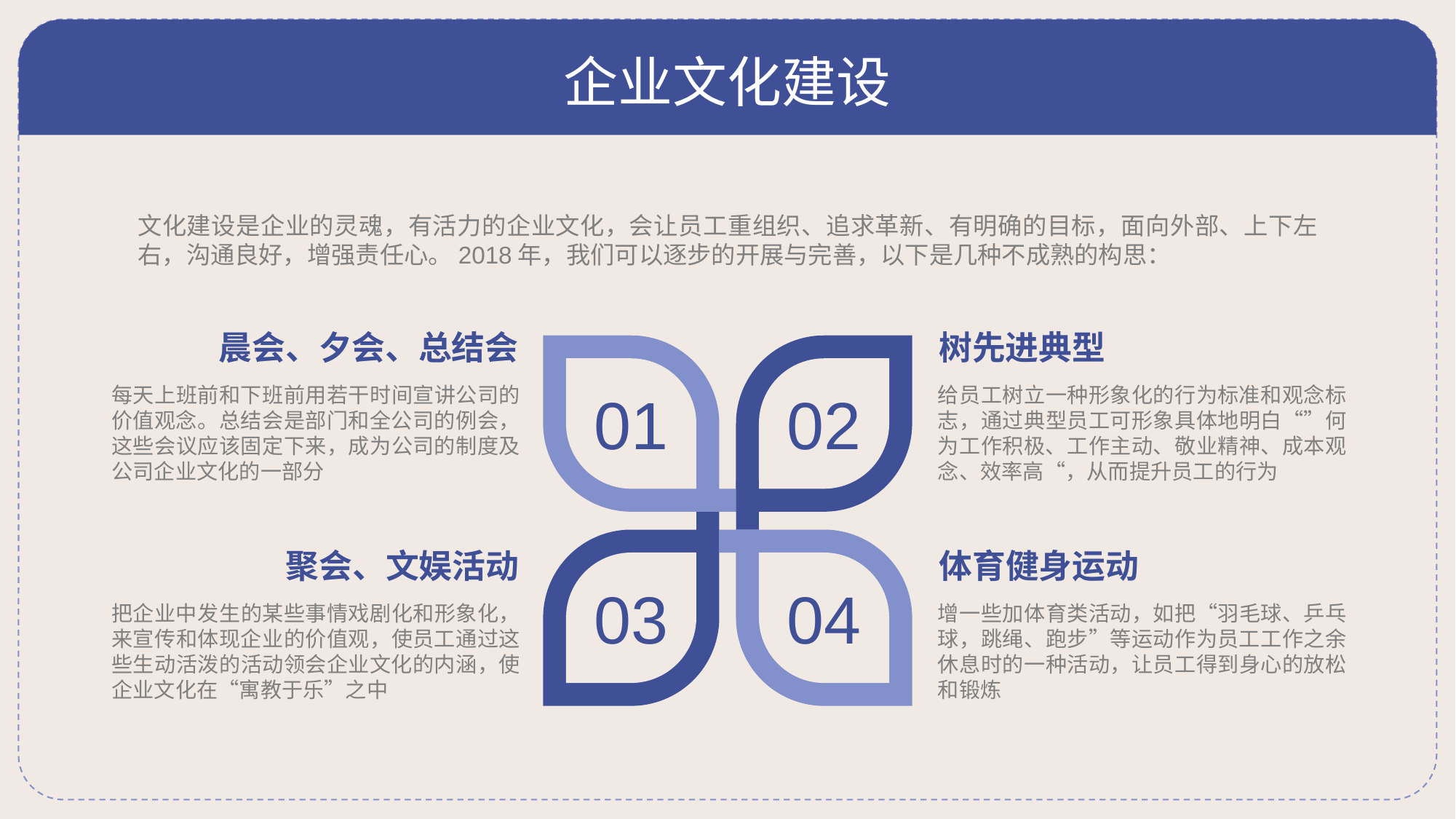

# 企业文化建设
文化建设是企业的灵魂，有活力的企业文化，会让员工重组织、追求革新、有明确的目标，面向外部、上下左右，沟通良好，增强责任心。2018年，我们可以逐步的开展与完善，以下是几种不成熟的构思：
晨会、夕会、总结会
树先进典型

每天上班前和下班前用若干时间宣讲公司的价值观念。总结会是部门和全公司的例会，这些会议应该固定下来，成为公司的制度及公司企业文化的一部分
给员工树立一种形象化的行为标准和观念标志，通过典型员工可形象具体地明白“”何为工作积极、工作主动、敬业精神、成本观念、效率高“，从而提升员工的行为
01
02

聚会、文娱活动
体育健身运动
03
04
把企业中发生的某些事情戏剧化和形象化，来宣传和体现企业的价值观，使员工通过这些生动活泼的活动领会企业文化的内涵，使企业文化在“寓教于乐”之中
增一些加体育类活动，如把“羽毛球、乒乓球，跳绳、跑步”等运动作为员工工作之余休息时的一种活动，让员工得到身心的放松和锻炼